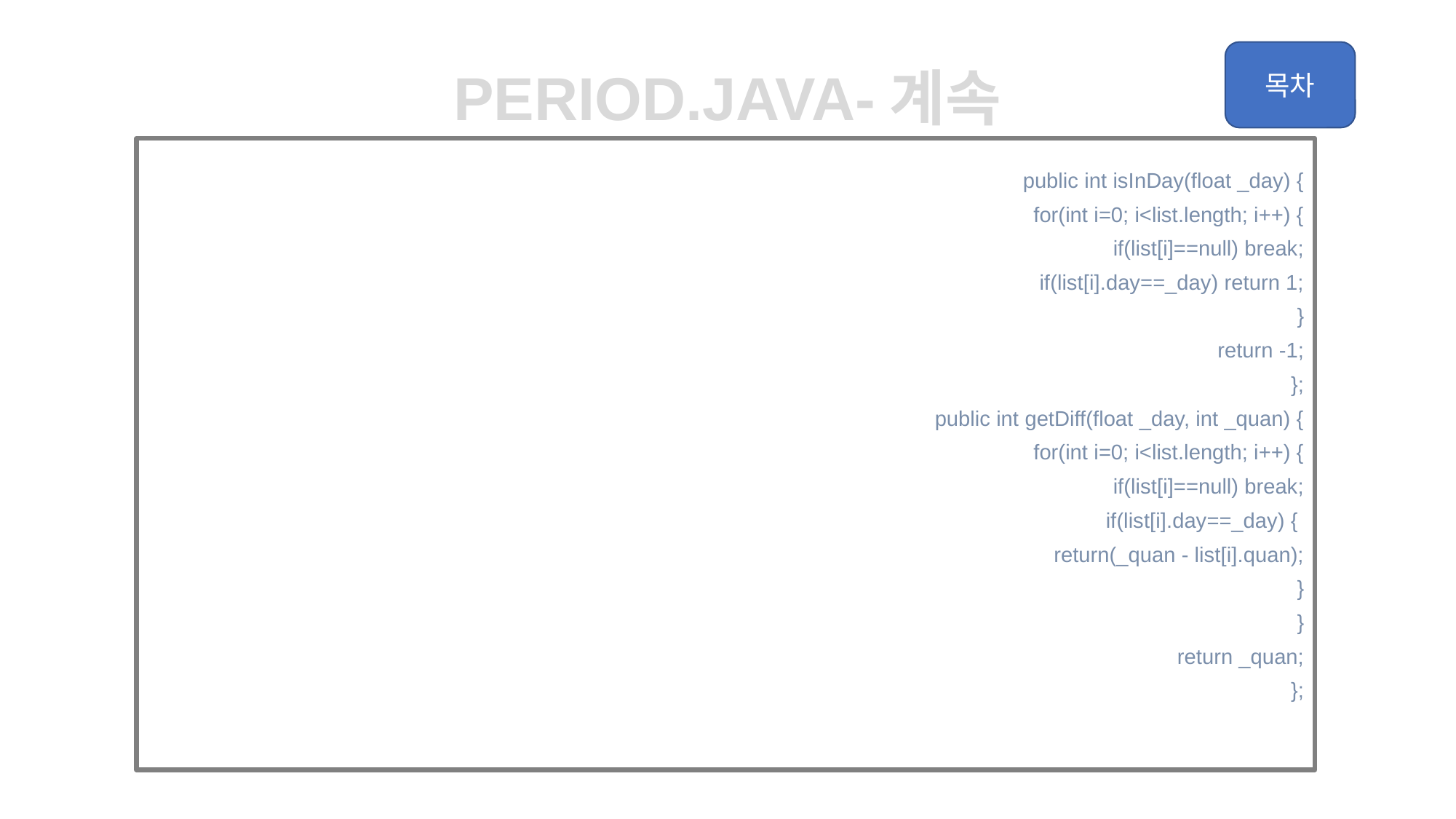

Period.java-계속

	public int isInDay(float _day) {
		for(int i=0; i<list.length; i++) {
			if(list[i]==null) break;
			if(list[i].day==_day) return 1;
		}
		return -1;
	};
	public int getDiff(float _day, int _quan) {
		for(int i=0; i<list.length; i++) {
			if(list[i]==null) break;
			if(list[i].day==_day) {
				return(_quan - list[i].quan);
			}
		}
		return _quan;
	};